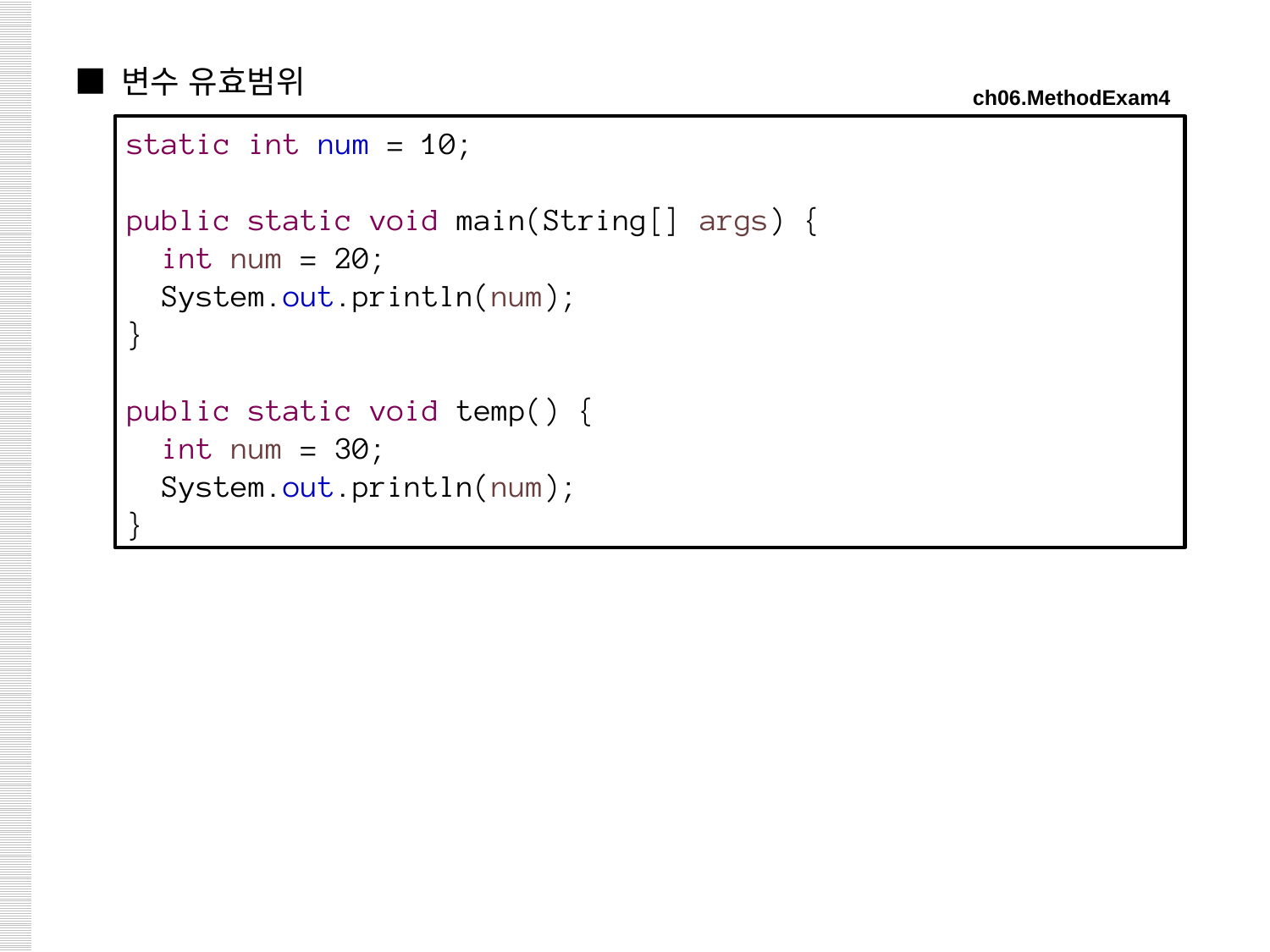

■ 변수 유효범위
ch06.MethodExam4
static int num = 10;

public static void main(String[] args) {
  int num = 20;
  System.out.println(num);
}

public static void temp() {
  int num = 30;
  System.out.println(num);
}